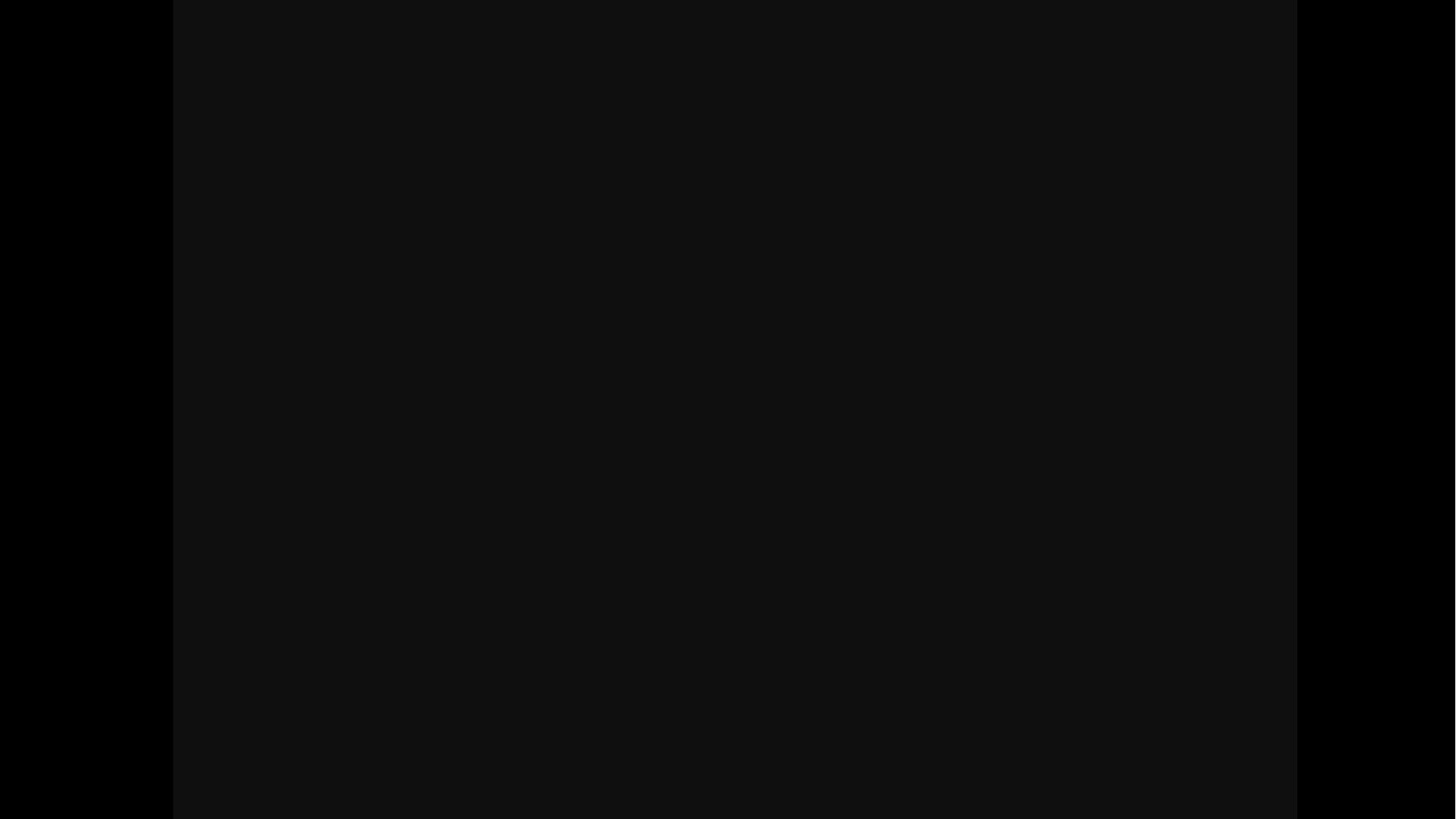

ENDING CREDIT
MADE BY
김임서
LEADER
서정기
MEMBER
김준성, 김강현, 임소라
SPECIAL GUEST
Thank you for reading
Kyungil Game Academy 9th Planning Class - Planning Group